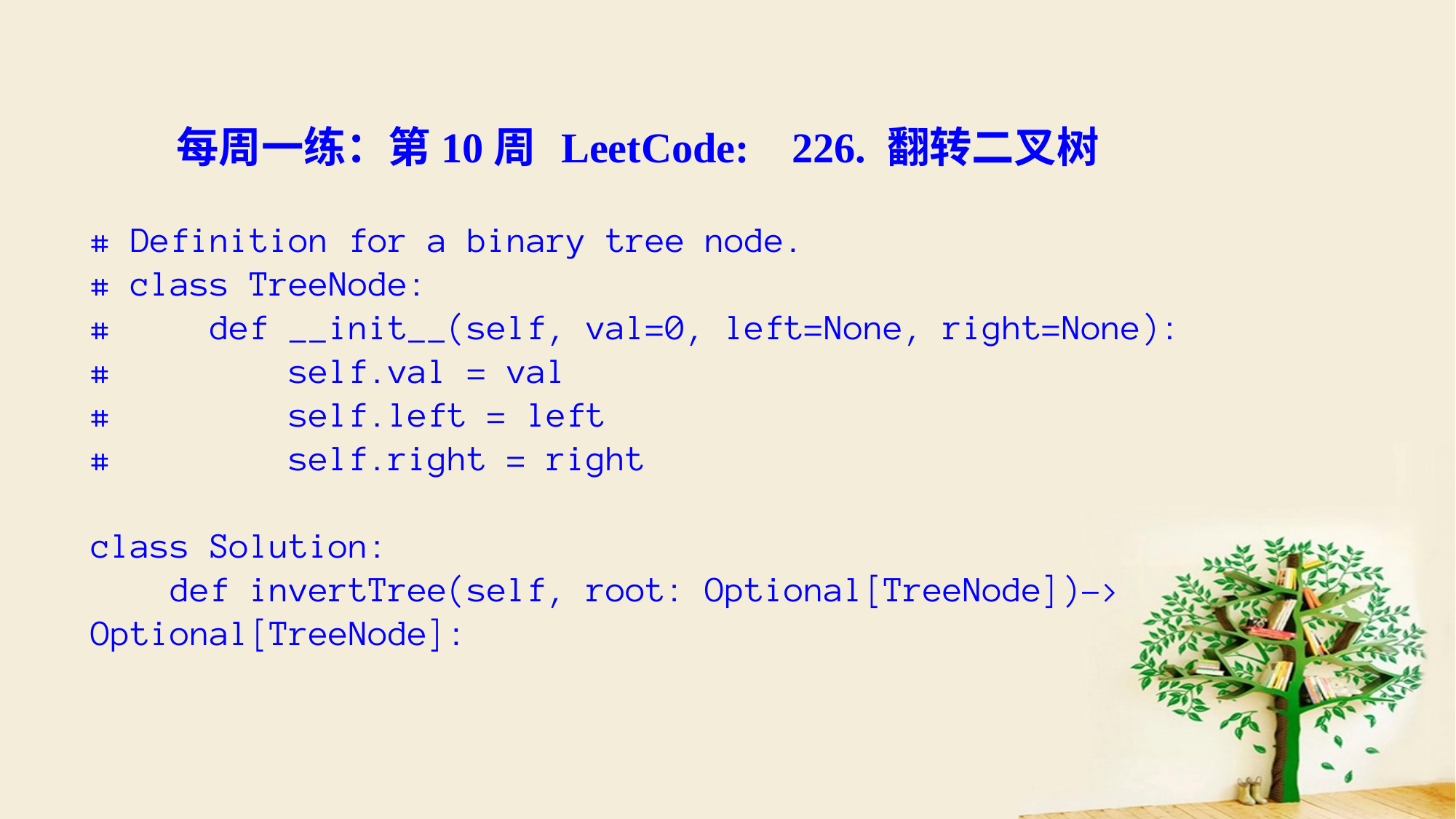

LeetCode:    226. 翻转二叉树
每周一练：第10周
# Definition for a binary tree node.
# class TreeNode:
#     def __init__(self, val=0, left=None, right=None):
#         self.val = val
#         self.left = left
#         self.right = right

class Solution:
    def invertTree(self, root: Optional[TreeNode])-> Optional[TreeNode]: